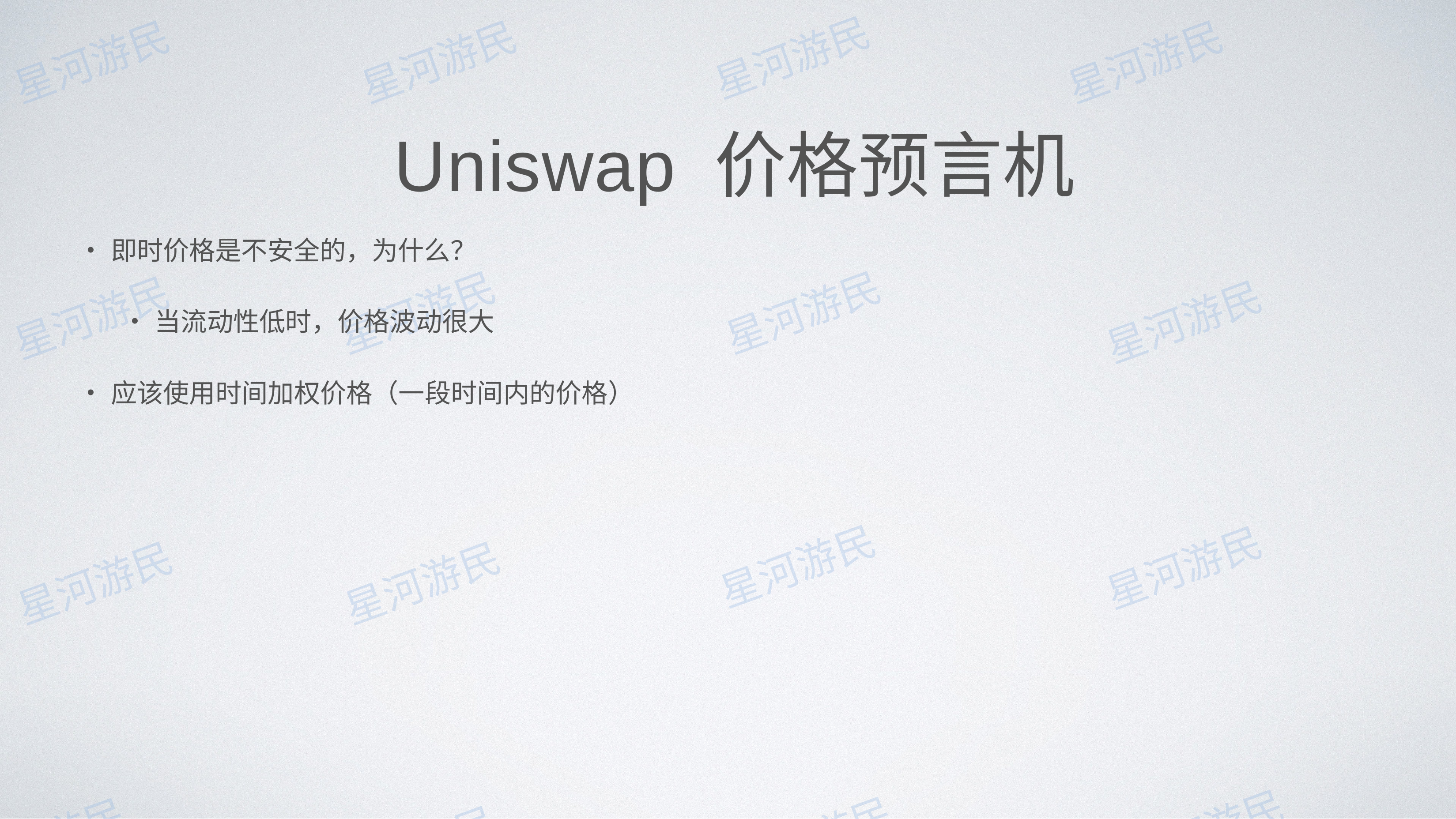

# Uniswap 价格预⾔机
即时价格是不安全的，为什么？
当流动性低时，价格波动很⼤
应该使⽤时间加权价格（⼀段时间内的价格）